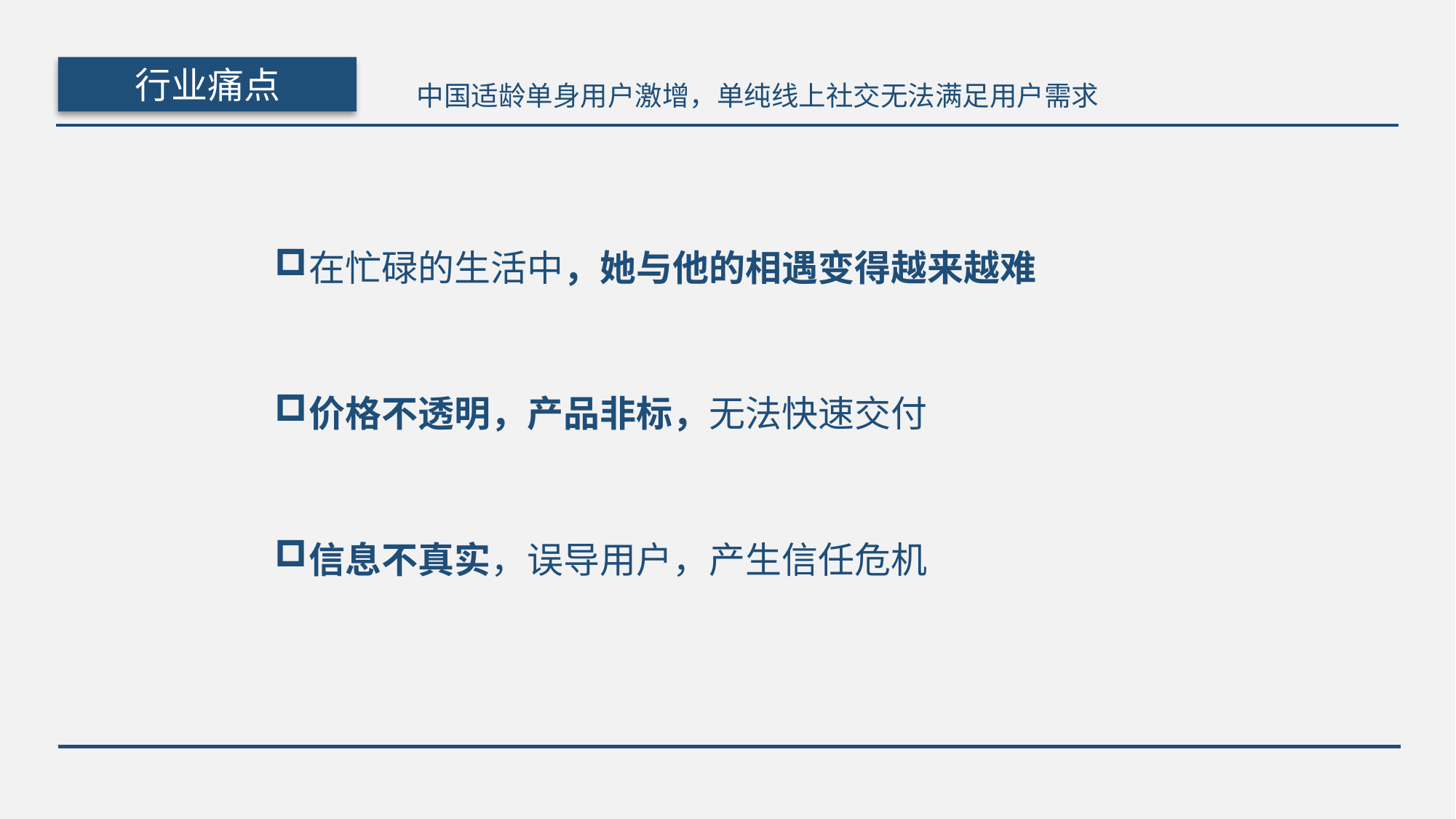

中国适龄单身用户激增，单纯线上社交无法满足用户需求
行业痛点
在忙碌的生活中，她与他的相遇变得越来越难
价格不透明，产品非标，无法快速交付

信息不真实，误导用户，产生信任危机
4